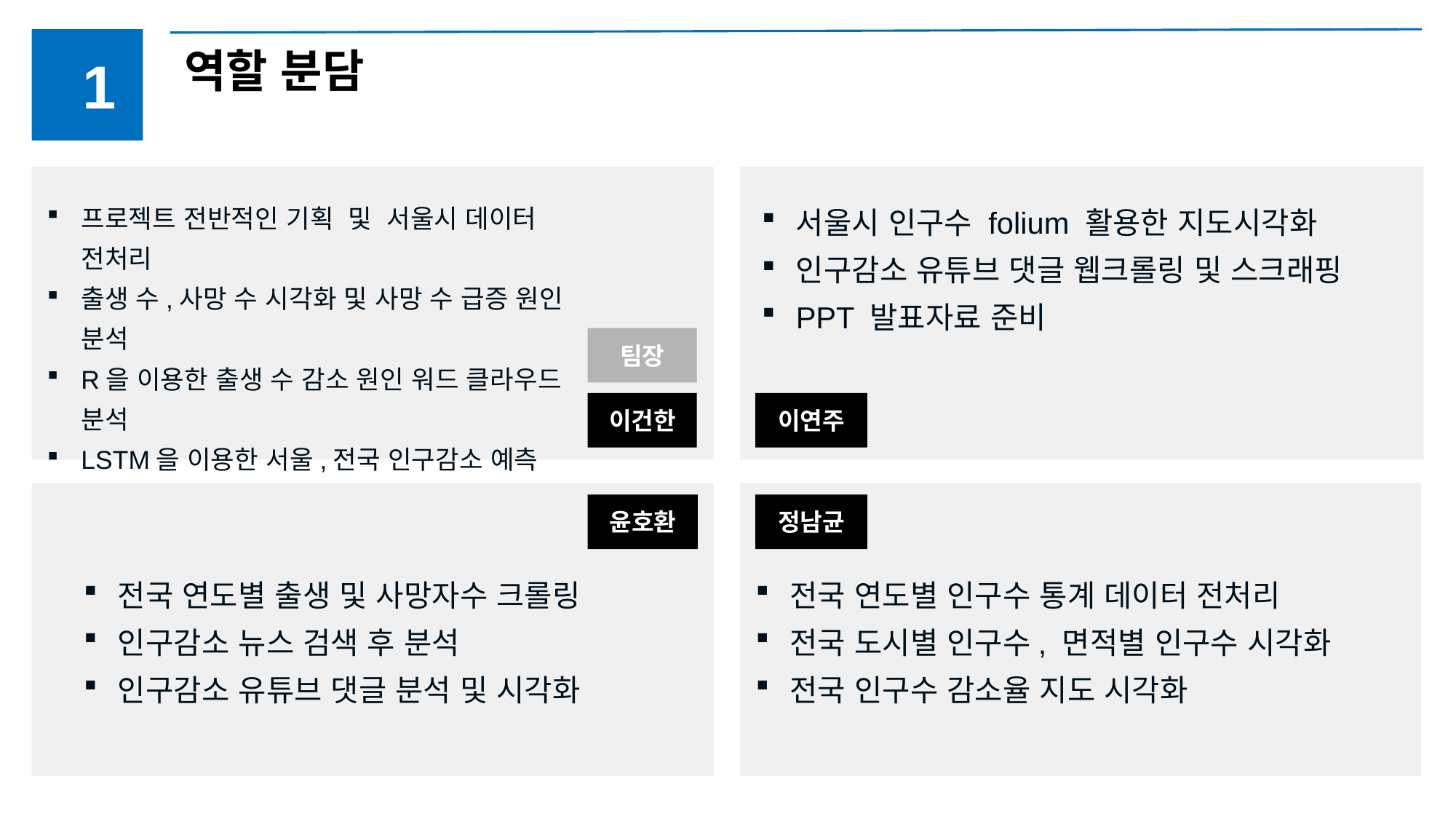

역할 분담

1

이건한

이연주
프로젝트 전반적인 기획  및  서울시 데이터 전처리
출생 수,사망 수 시각화 및 사망 수 급증 원인 분석
R을 이용한 출생 수 감소 원인 워드 클라우드 분석
LSTM을 이용한 서울,전국 인구감소 예측
서울시 인구수 folium 활용한 지도시각화
인구감소 유튜브 댓글 웹크롤링 및 스크래핑
PPT 발표자료 준비
팀장

정남균

윤호환
전국 연도별 출생 및 사망자수 크롤링
인구감소 뉴스 검색 후 분석
인구감소 유튜브 댓글 분석 및 시각화
전국 연도별 인구수 통계 데이터 전처리
전국 도시별 인구수, 면적별 인구수 시각화
전국 인구수 감소율 지도 시각화